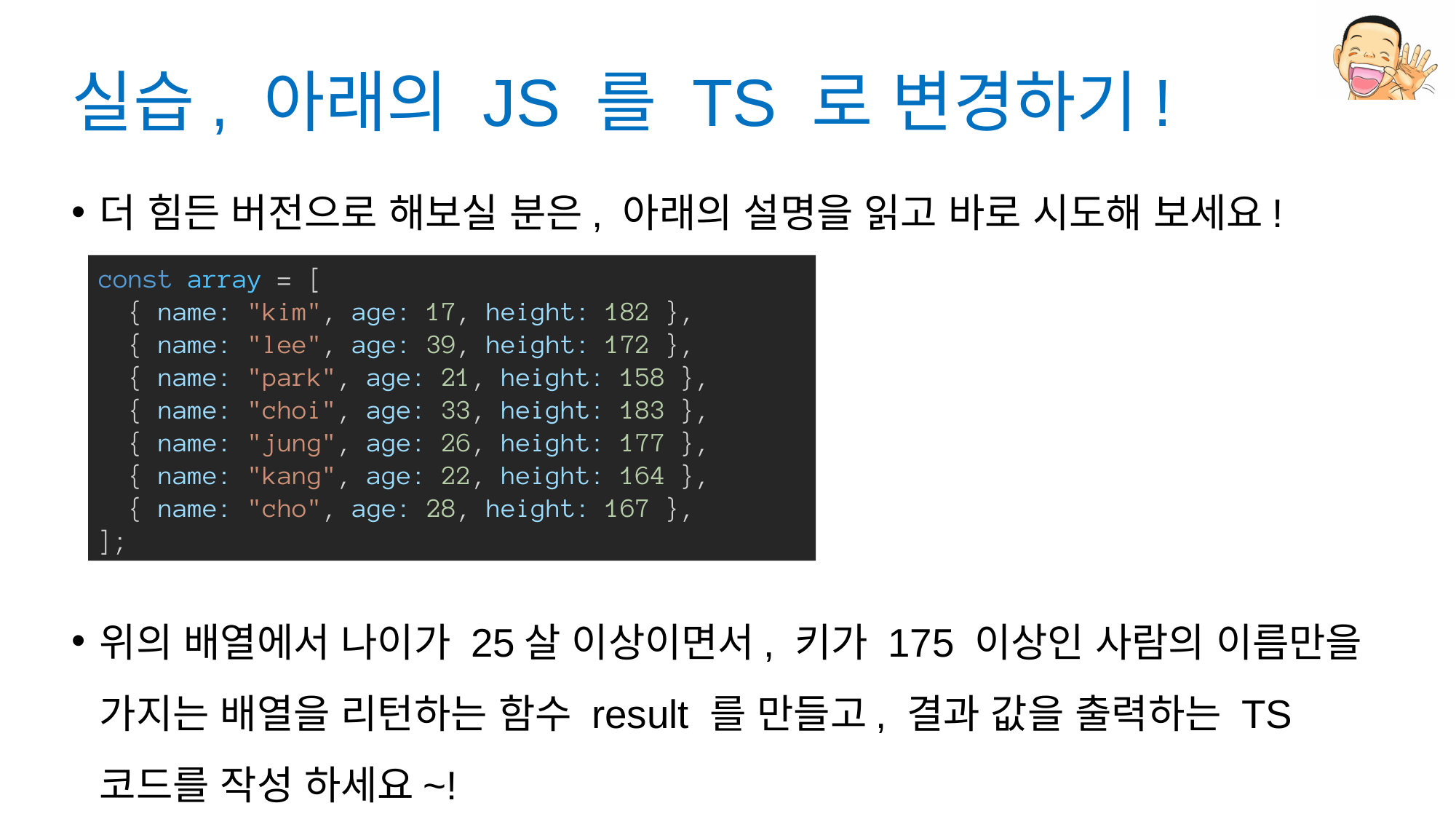

# 실습, 아래의 JS 를 TS 로 변경하기!
더 힘든 버전으로 해보실 분은, 아래의 설명을 읽고 바로 시도해 보세요!

위의 배열에서 나이가 25살 이상이면서, 키가 175 이상인 사람의 이름만을 가지는 배열을 리턴하는 함수 result 를 만들고, 결과 값을 출력하는 TS 코드를 작성 하세요~!
const array = [
  { name: "kim", age: 17, height: 182 },
  { name: "lee", age: 39, height: 172 },
  { name: "park", age: 21, height: 158 },
  { name: "choi", age: 33, height: 183 },
  { name: "jung", age: 26, height: 177 },
  { name: "kang", age: 22, height: 164 },
  { name: "cho", age: 28, height: 167 },
];